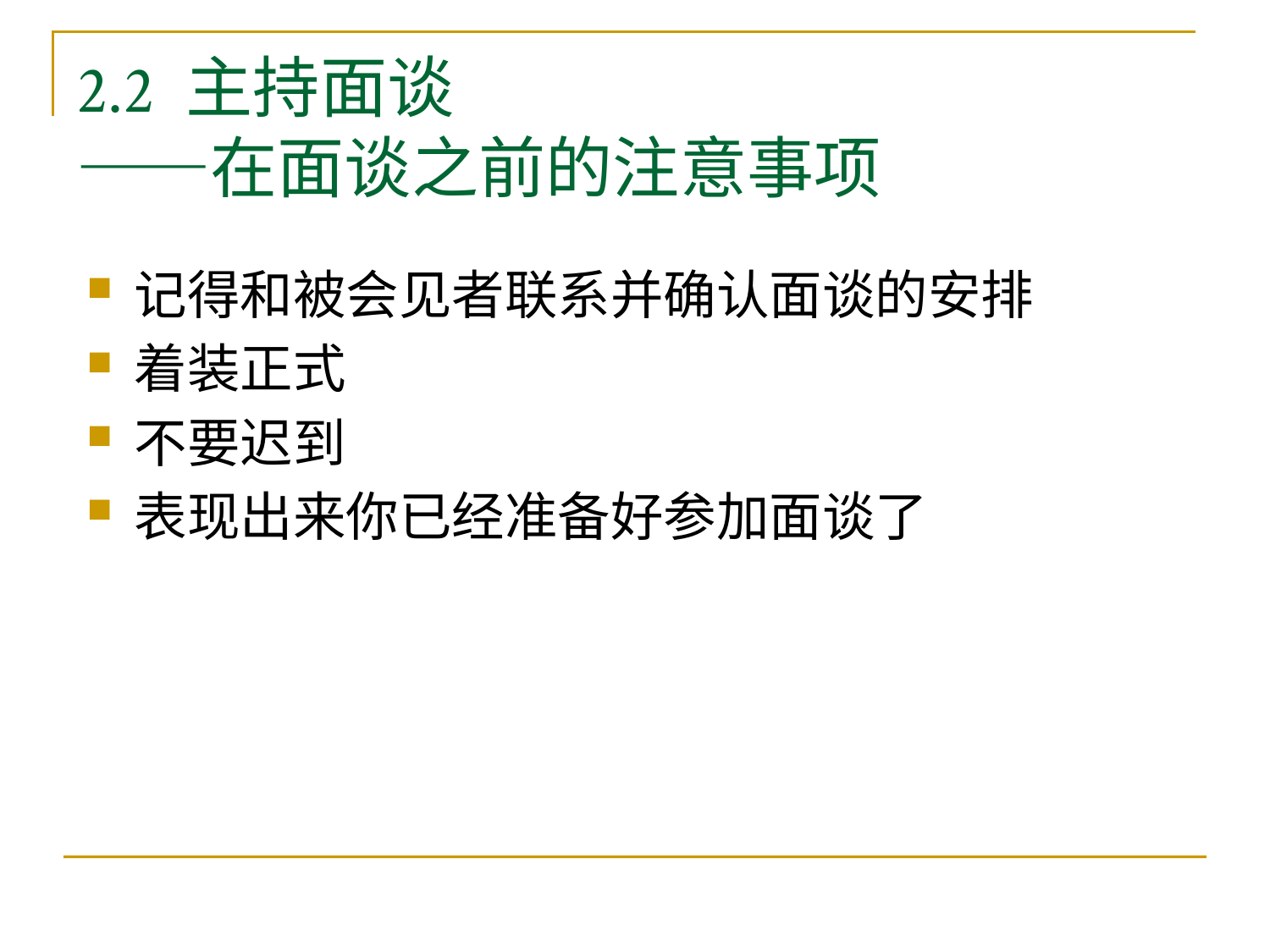

# 2.2 主持面谈 ——在面谈之前的注意事项
记得和被会见者联系并确认面谈的安排
着装正式
不要迟到
表现出来你已经准备好参加面谈了